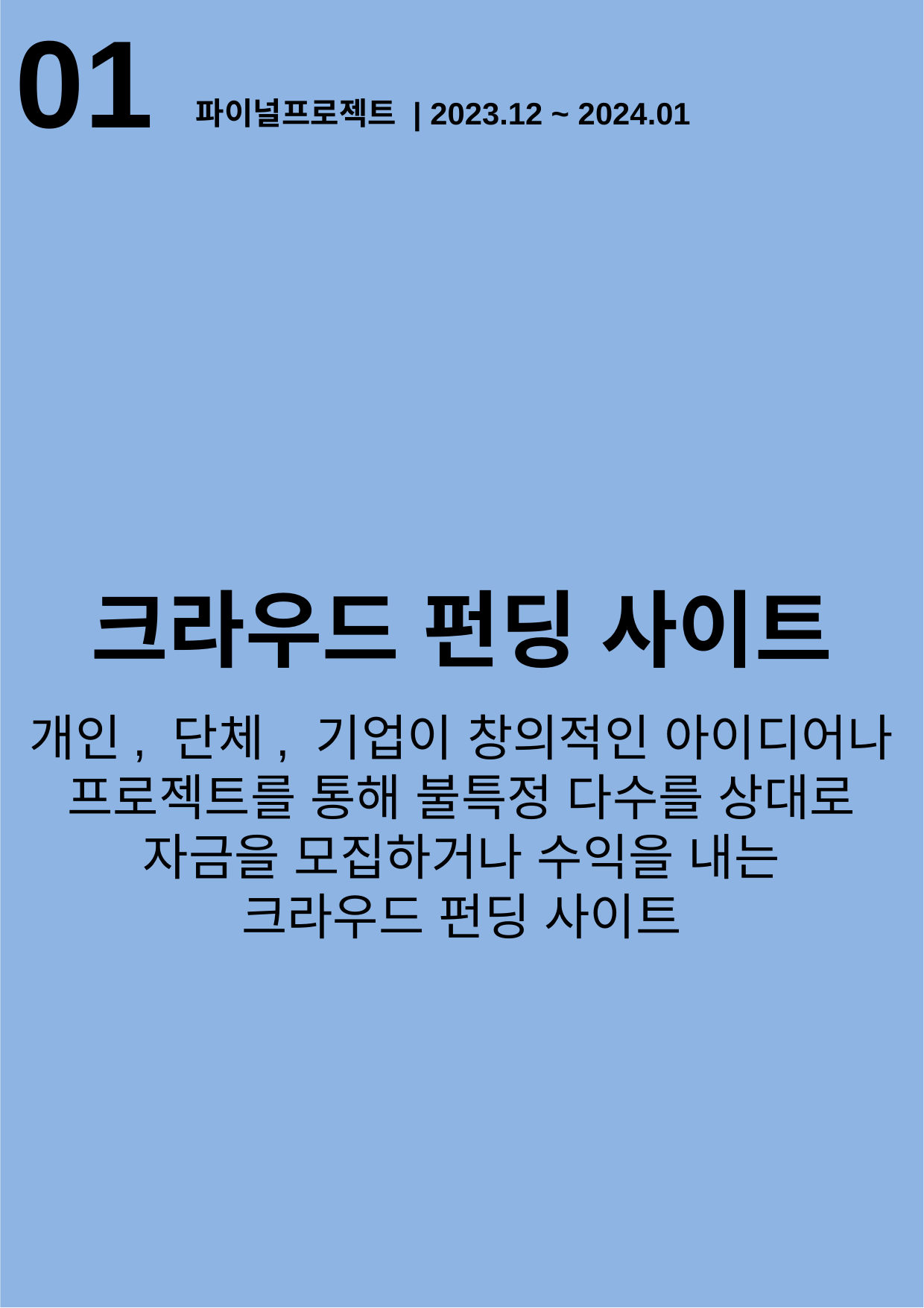

01
       파이널프로젝트 | 2023.12 ~ 2024.01
크라우드 펀딩 사이트
개인, 단체, 기업이 창의적인 아이디어나 프로젝트를 통해 불특정 다수를 상대로 자금을 모집하거나 수익을 내는
크라우드 펀딩 사이트